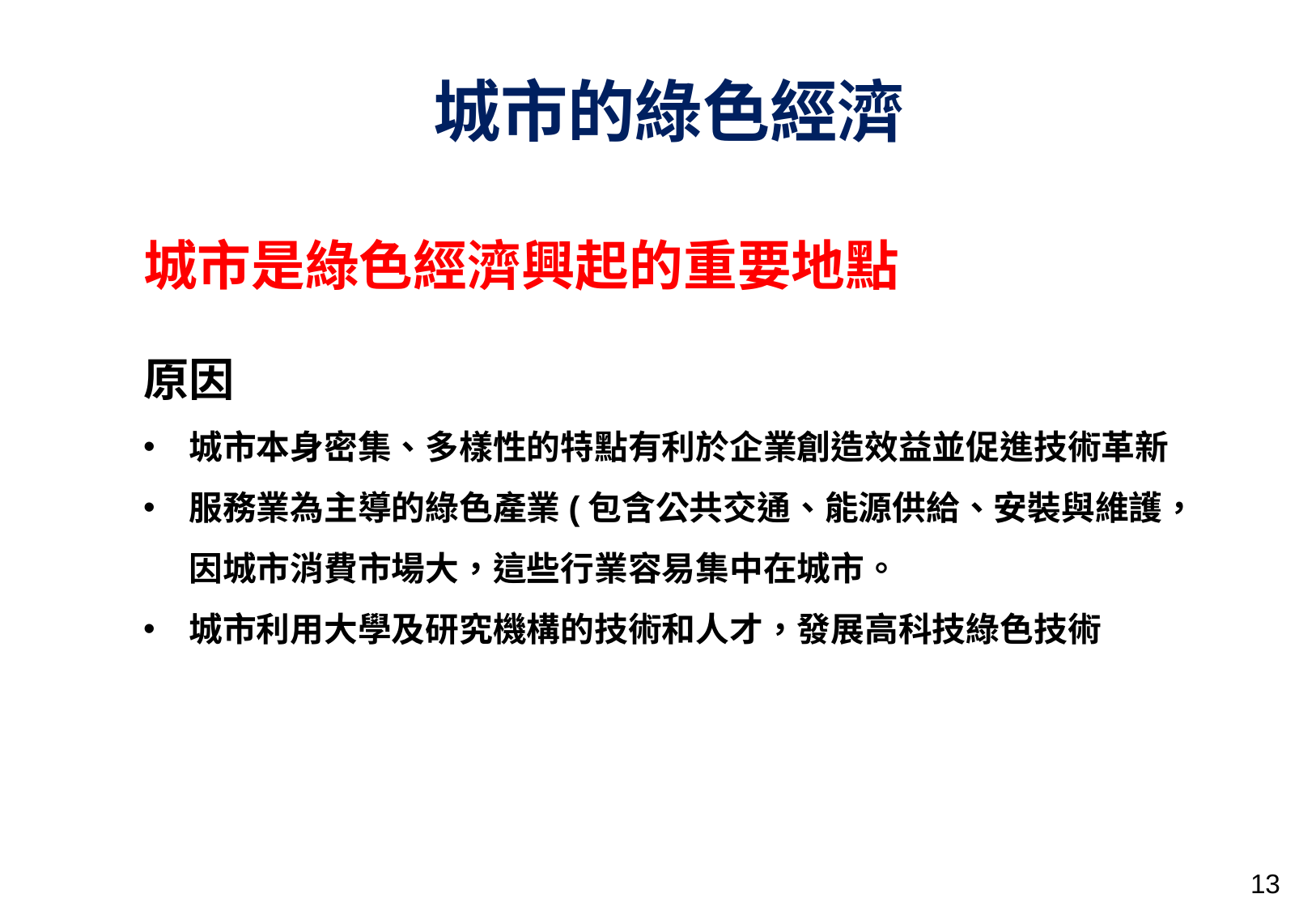

城市的綠色經濟
城市是綠色經濟興起的重要地點

原因
城市本身密集、多樣性的特點有利於企業創造效益並促進技術革新
服務業為主導的綠色產業(包含公共交通、能源供給、安裝與維護，因城市消費市場大，這些行業容易集中在城市。
城市利用大學及研究機構的技術和人才，發展高科技綠色技術